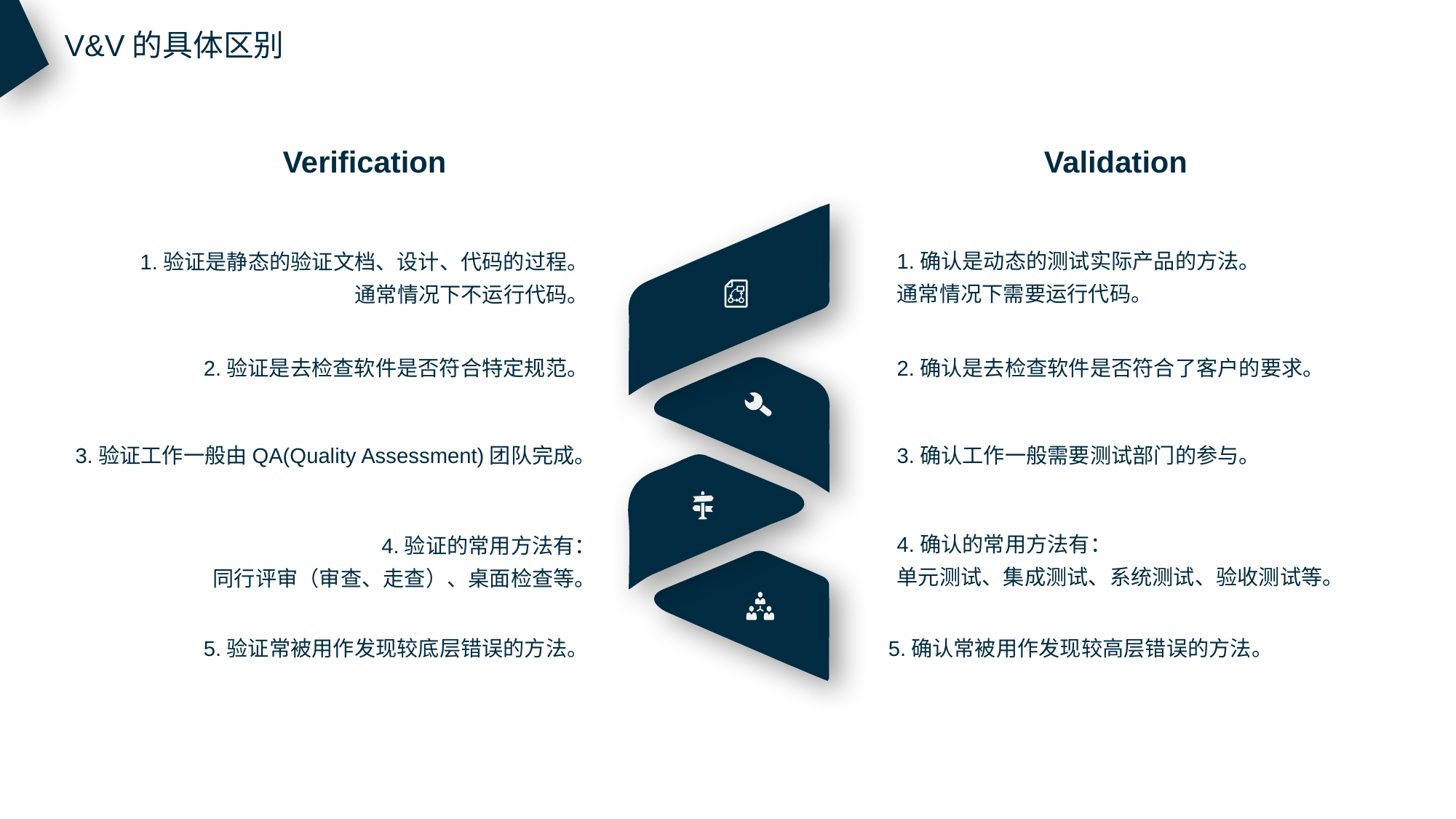

V&V的具体区别
Verification
Validation

1.确认是动态的测试实际产品的方法。
通常情况下需要运行代码。
1.验证是静态的验证文档、设计、代码的过程。
通常情况下不运行代码。

2.验证是去检查软件是否符合特定规范。
2.确认是去检查软件是否符合了客户的要求。

3.验证工作一般由QA(Quality Assessment)团队完成。
3.确认工作一般需要测试部门的参与。

4.确认的常用方法有：
单元测试、集成测试、系统测试、验收测试等。
4.验证的常用方法有：
同行评审（审查、走查）、桌面检查等。

5.确认常被用作发现较高层错误的方法。
5.验证常被用作发现较底层错误的方法。